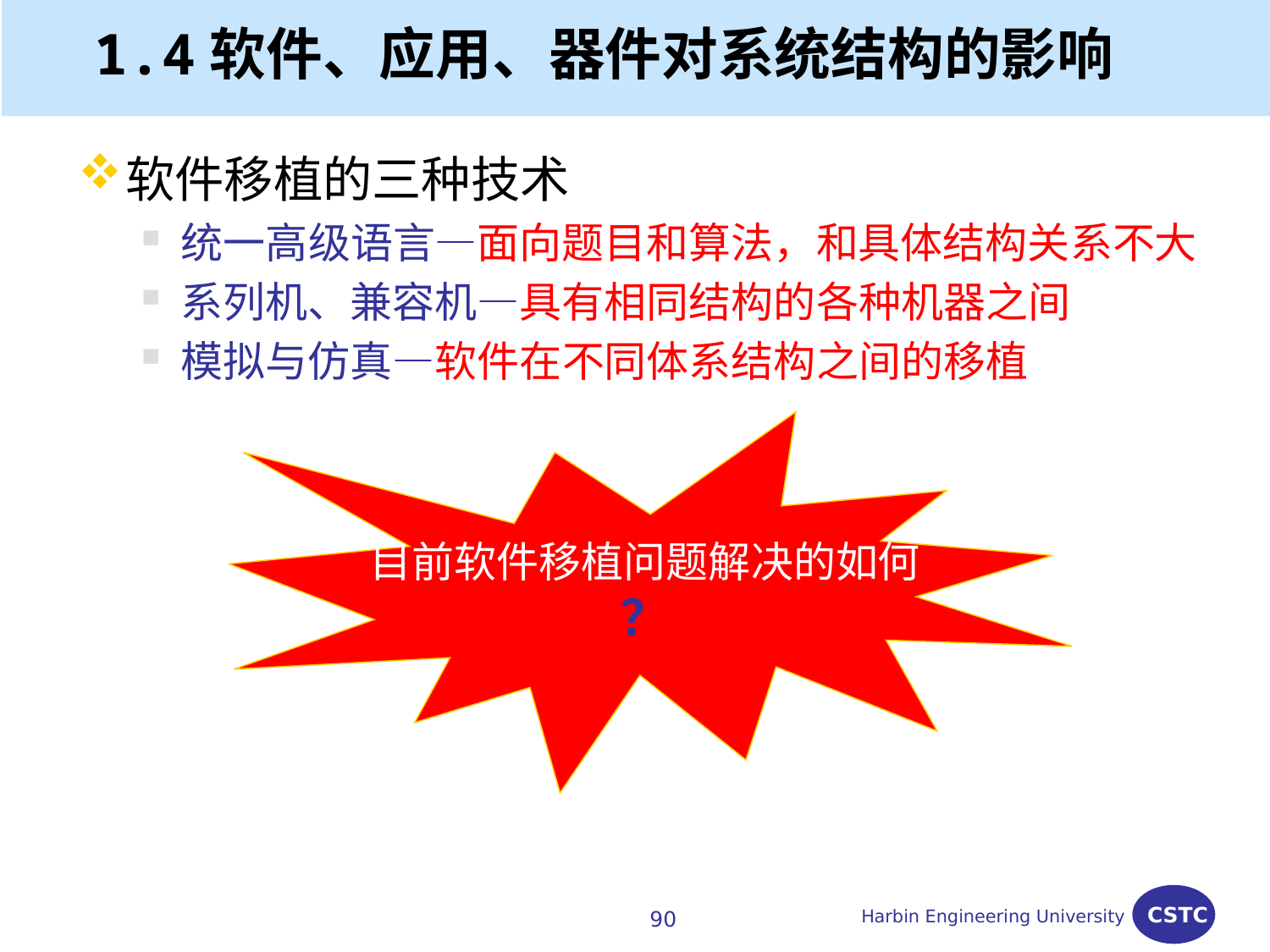

# 1.4软件、应用、器件对系统结构的影响
软件移植的三种技术
统一高级语言—面向题目和算法，和具体结构关系不大
系列机、兼容机—具有相同结构的各种机器之间
模拟与仿真—软件在不同体系结构之间的移植
目前软件移植问题解决的如何
？
90
Harbin Engineering University